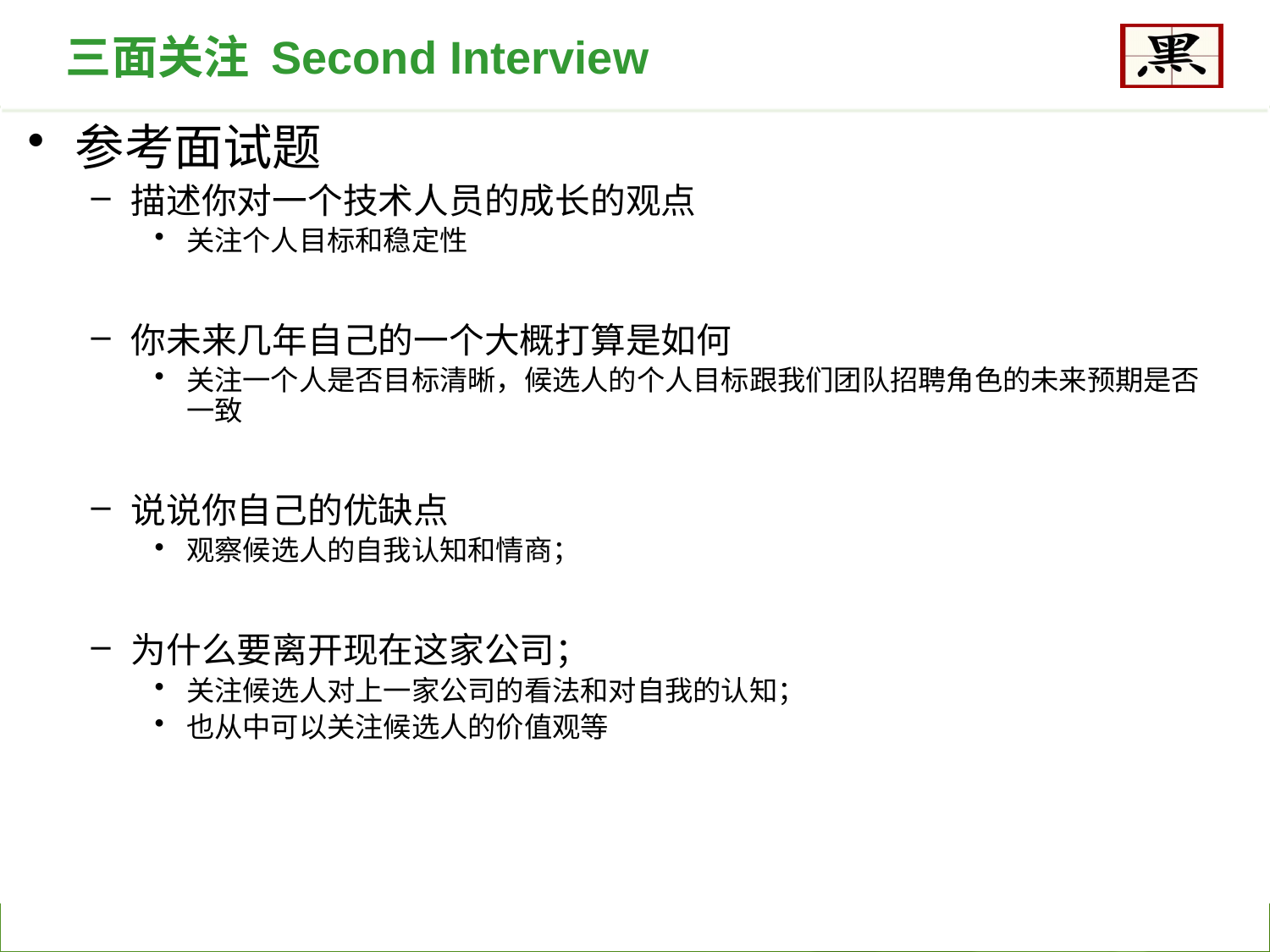

三面关注 Second Interview
参考面试题
描述你对一个技术人员的成长的观点
关注个人目标和稳定性

你未来几年自己的一个大概打算是如何
关注一个人是否目标清晰，候选人的个人目标跟我们团队招聘角色的未来预期是否一致

说说你自己的优缺点
观察候选人的自我认知和情商；

为什么要离开现在这家公司；
关注候选人对上一家公司的看法和对自我的认知；
也从中可以关注候选人的价值观等